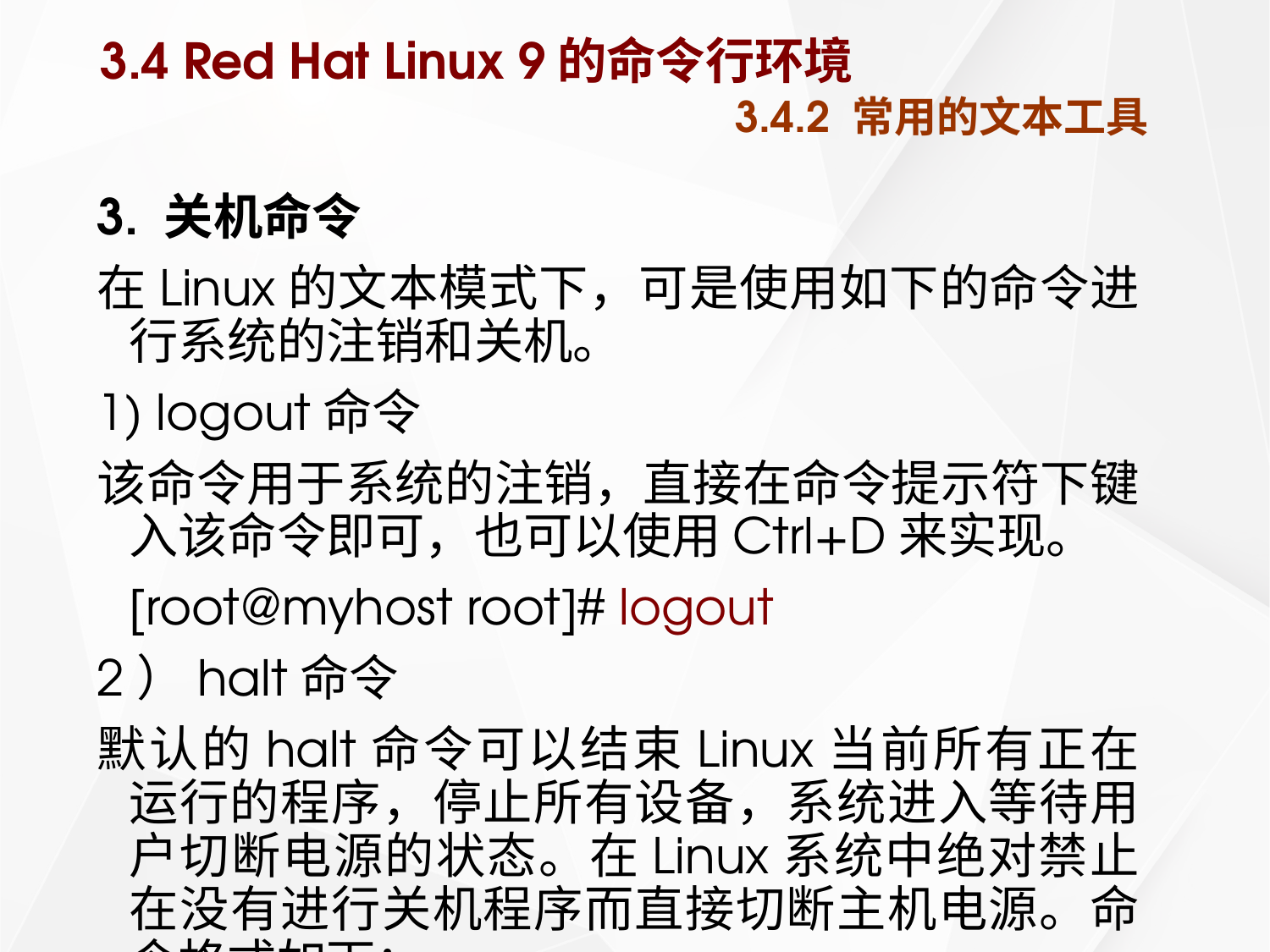

# 3.4 Red Hat Linux 9的命令行环境 3.4.2 常用的文本工具
3. 关机命令
在Linux的文本模式下，可是使用如下的命令进行系统的注销和关机。
1) logout命令
该命令用于系统的注销，直接在命令提示符下键入该命令即可，也可以使用Ctrl+D来实现。
	[root@myhost root]# logout
2）halt命令
默认的halt命令可以结束Linux当前所有正在运行的程序，停止所有设备，系统进入等待用户切断电源的状态。在Linux系统中绝对禁止在没有进行关机程序而直接切断主机电源。命令格式如下：
	halt  [选项]
常用参数及含义如下表所示。